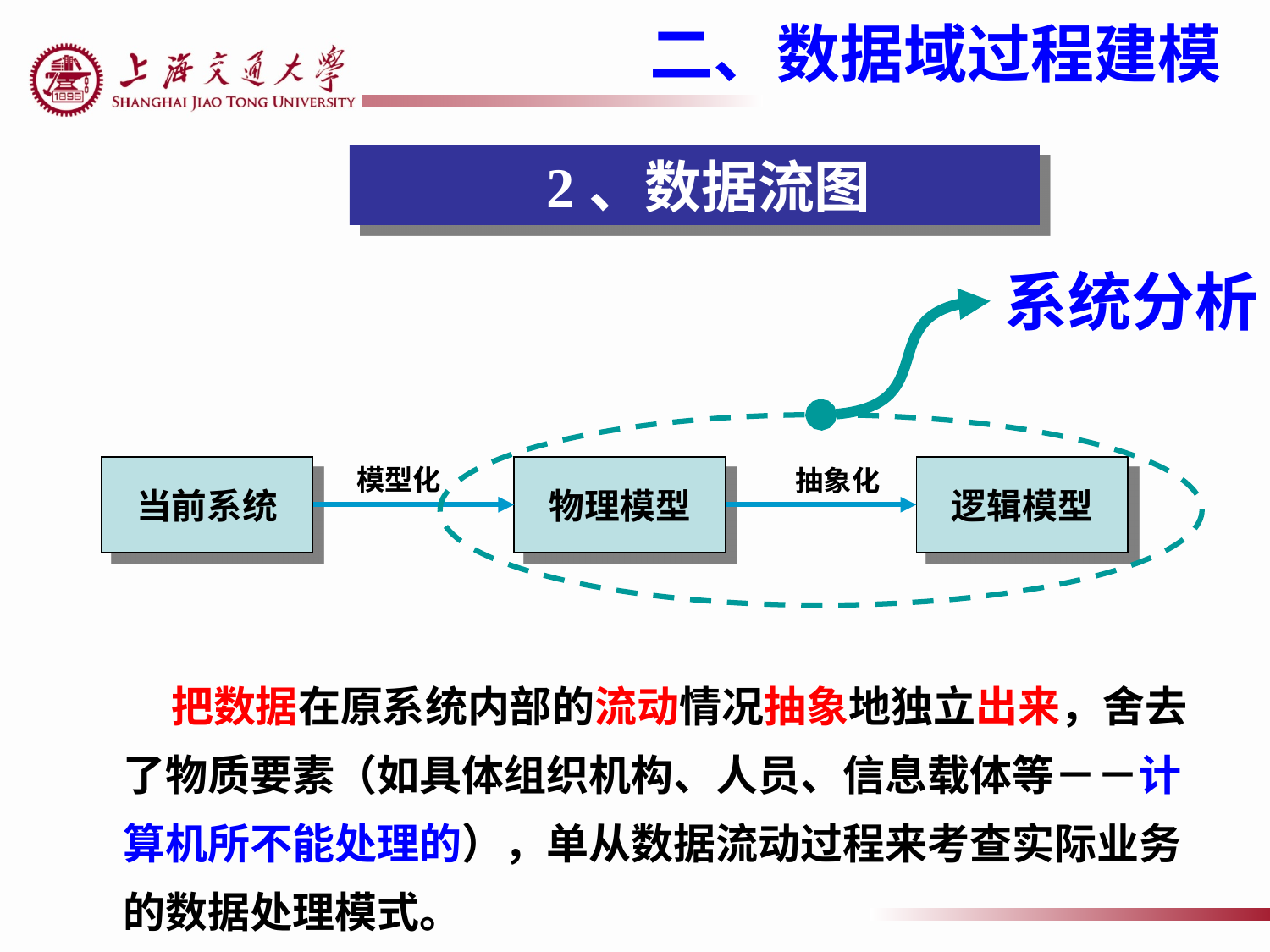

二、数据域过程建模
  2、数据流图
系统分析

模型化
抽象化
当前系统
物理模型
逻辑模型

    把数据在原系统内部的流动情况抽象地独立出来，舍去了物质要素（如具体组织机构、人员、信息载体等－－计算机所不能处理的），单从数据流动过程来考查实际业务的数据处理模式。